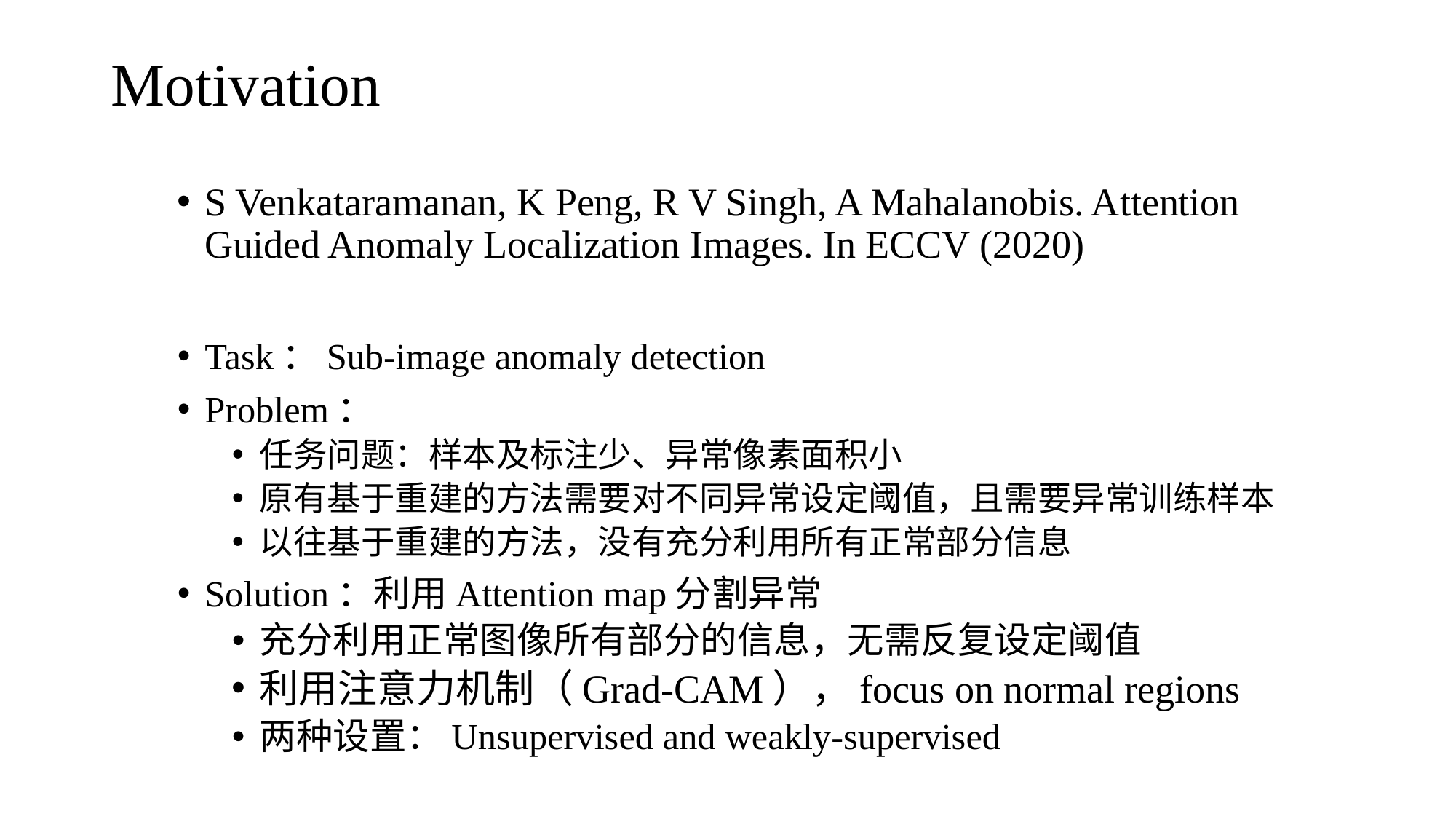

# Motivation
S Venkataramanan, K Peng, R V Singh, A Mahalanobis. Attention Guided Anomaly Localization Images. In ECCV (2020)

Task：Sub-image anomaly detection
Problem：
任务问题：样本及标注少、异常像素面积小
原有基于重建的方法需要对不同异常设定阈值，且需要异常训练样本
以往基于重建的方法，没有充分利用所有正常部分信息
Solution：利用Attention map分割异常
充分利用正常图像所有部分的信息，无需反复设定阈值
利用注意力机制（Grad-CAM），focus on normal regions
两种设置：Unsupervised and weakly-supervised